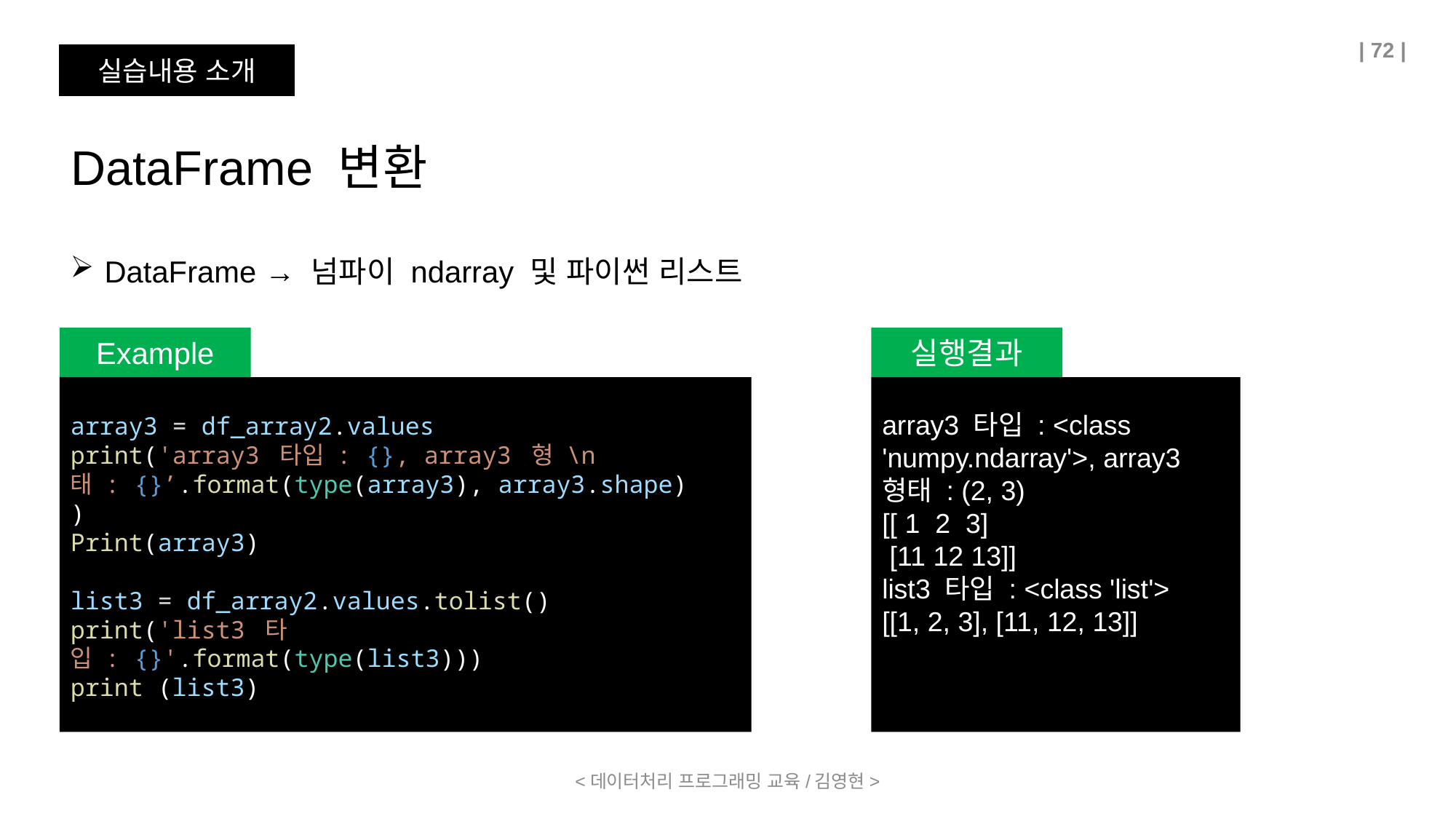

| 72 |
실습내용 소개
DataFrame 변환
DataFrame → 넘파이 ndarray 및 파이썬 리스트
Example
실행결과

array3 타입 : <class 'numpy.ndarray'>, array3 형태 : (2, 3)
[[ 1  2  3]
 [11 12 13]]
list3 타입 : <class 'list'>
[[1, 2, 3], [11, 12, 13]]
array3 = df_array2.values
print('array3 타입 : {}, array3 형 \n태 : {}’.format(type(array3), array3.shape))
Print(array3)
list3 = df_array2.values.tolist()
print('list3 타입 : {}'.format(type(list3)))
print (list3)
<데이터처리 프로그래밍 교육/김영현>